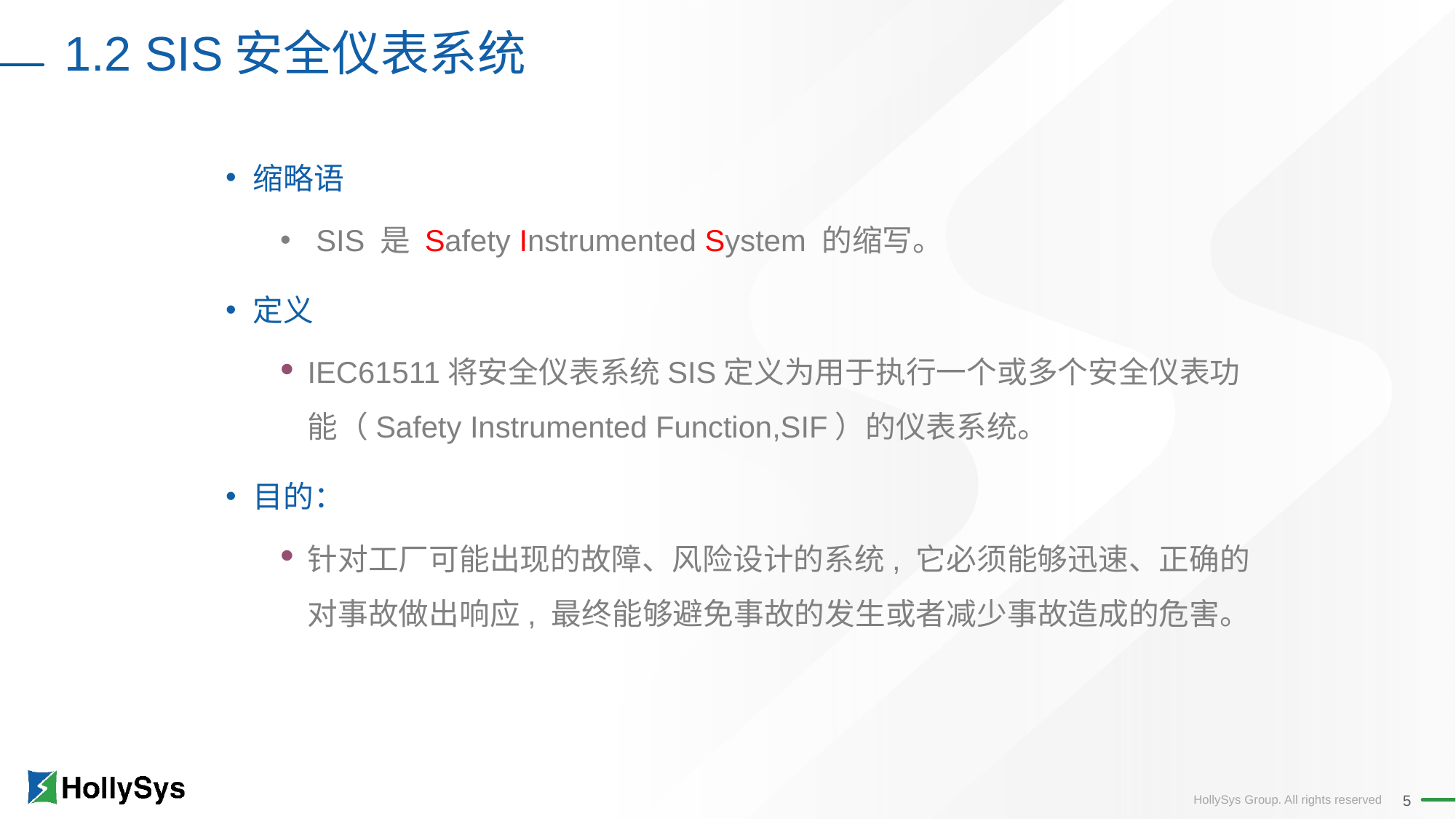

1.2 SIS安全仪表系统
缩略语
 SIS 是 Safety Instrumented System 的缩写。
定义
IEC61511将安全仪表系统SIS定义为用于执行一个或多个安全仪表功能（Safety Instrumented Function,SIF）的仪表系统。
目的：
针对工厂可能出现的故障、风险设计的系统, 它必须能够迅速、正确的对事故做出响应, 最终能够避免事故的发生或者减少事故造成的危害。